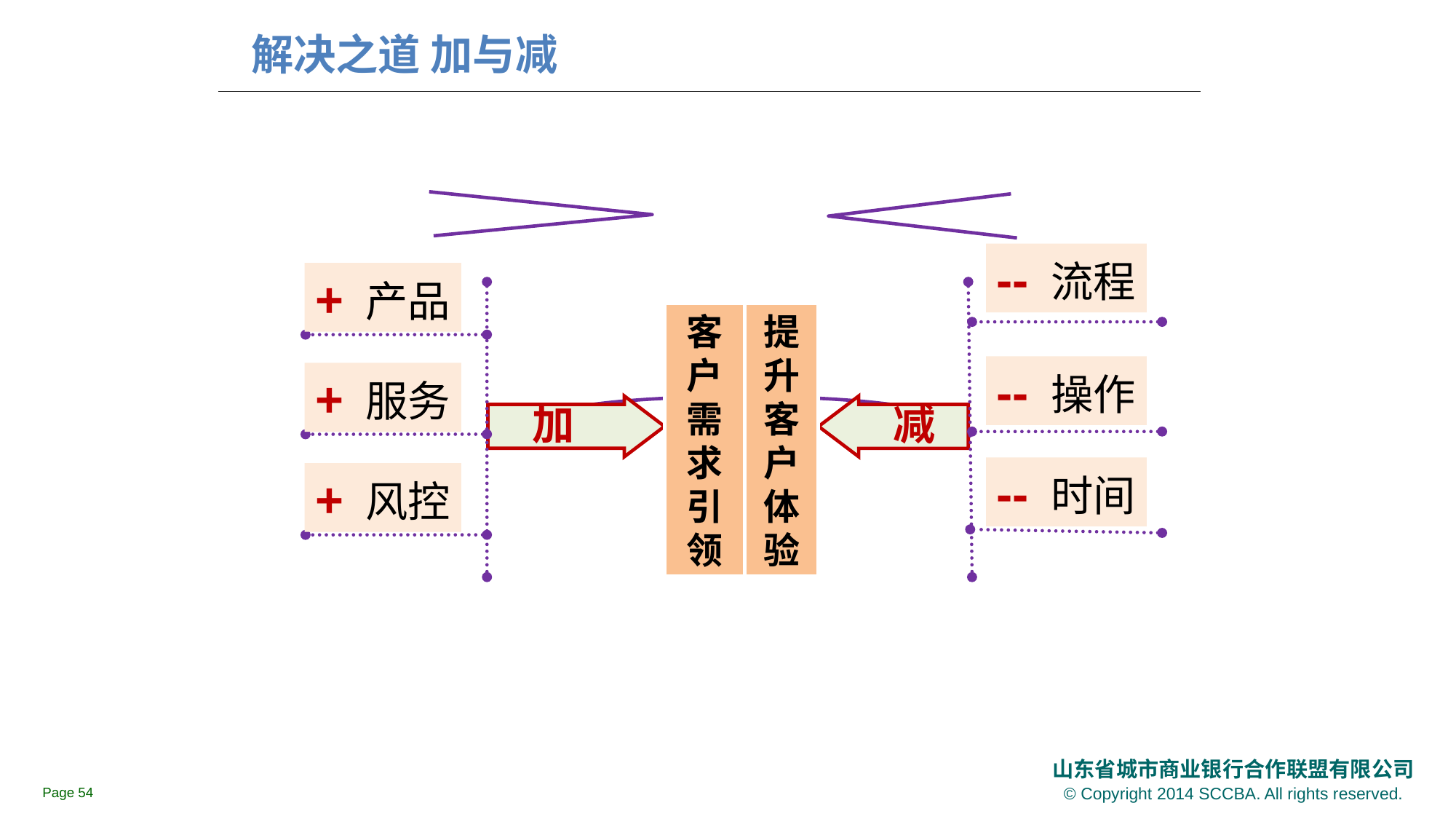

# 解决之道 加与减

-- 流程
+ 产品

客
户
需
求
引
领
提
升
客
户
体
验

-- 操作
+ 服务
加
减

-- 时间
+ 风控

Page 54